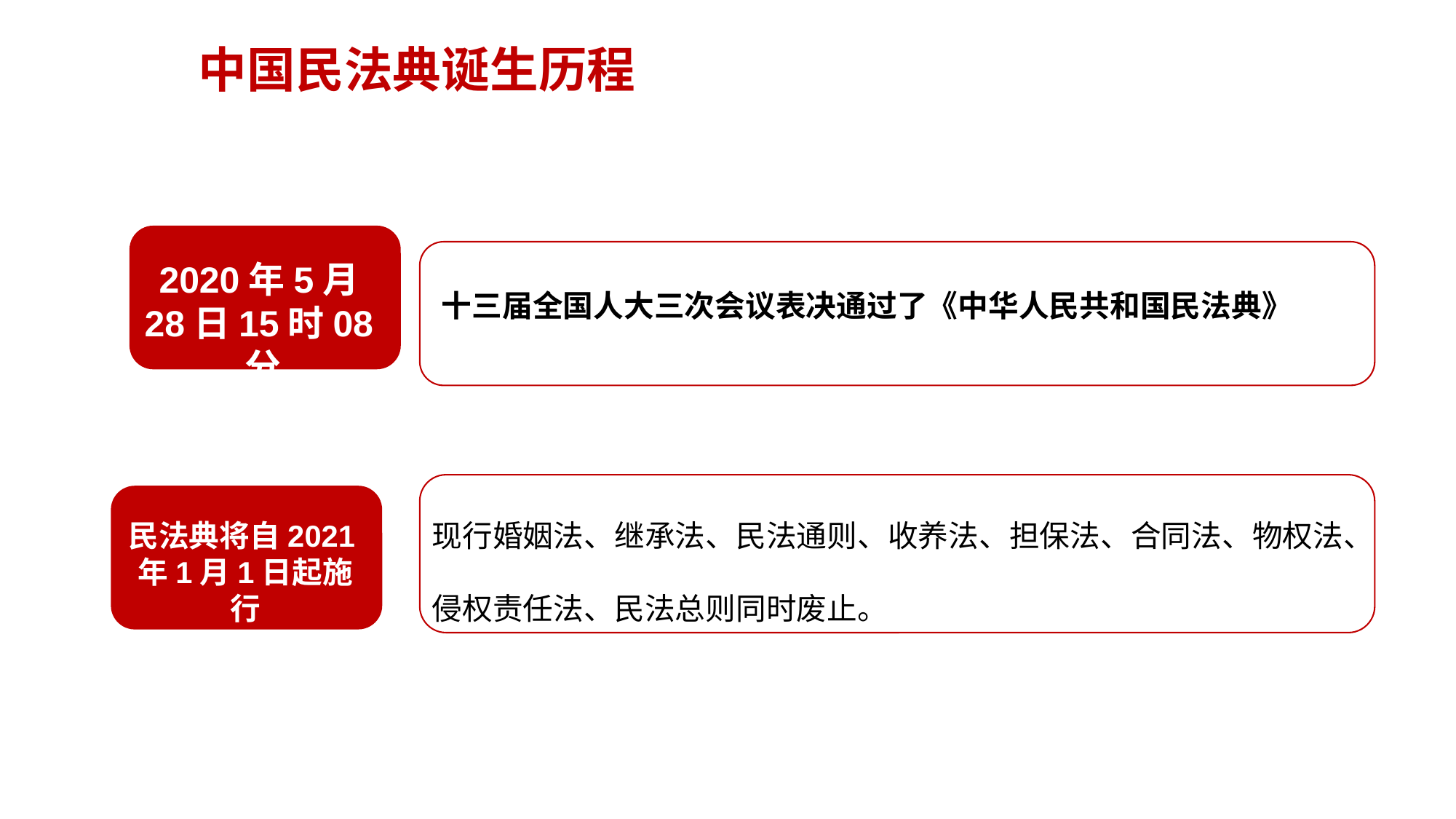

中国民法典诞生历程

2020年5月28日15时08分

十三届全国人大三次会议表决通过了《中华人民共和国民法典》

现行婚姻法、继承法、民法通则、收养法、担保法、合同法、物权法、侵权责任法、民法总则同时废止。

民法典将自2021年1月1日起施行